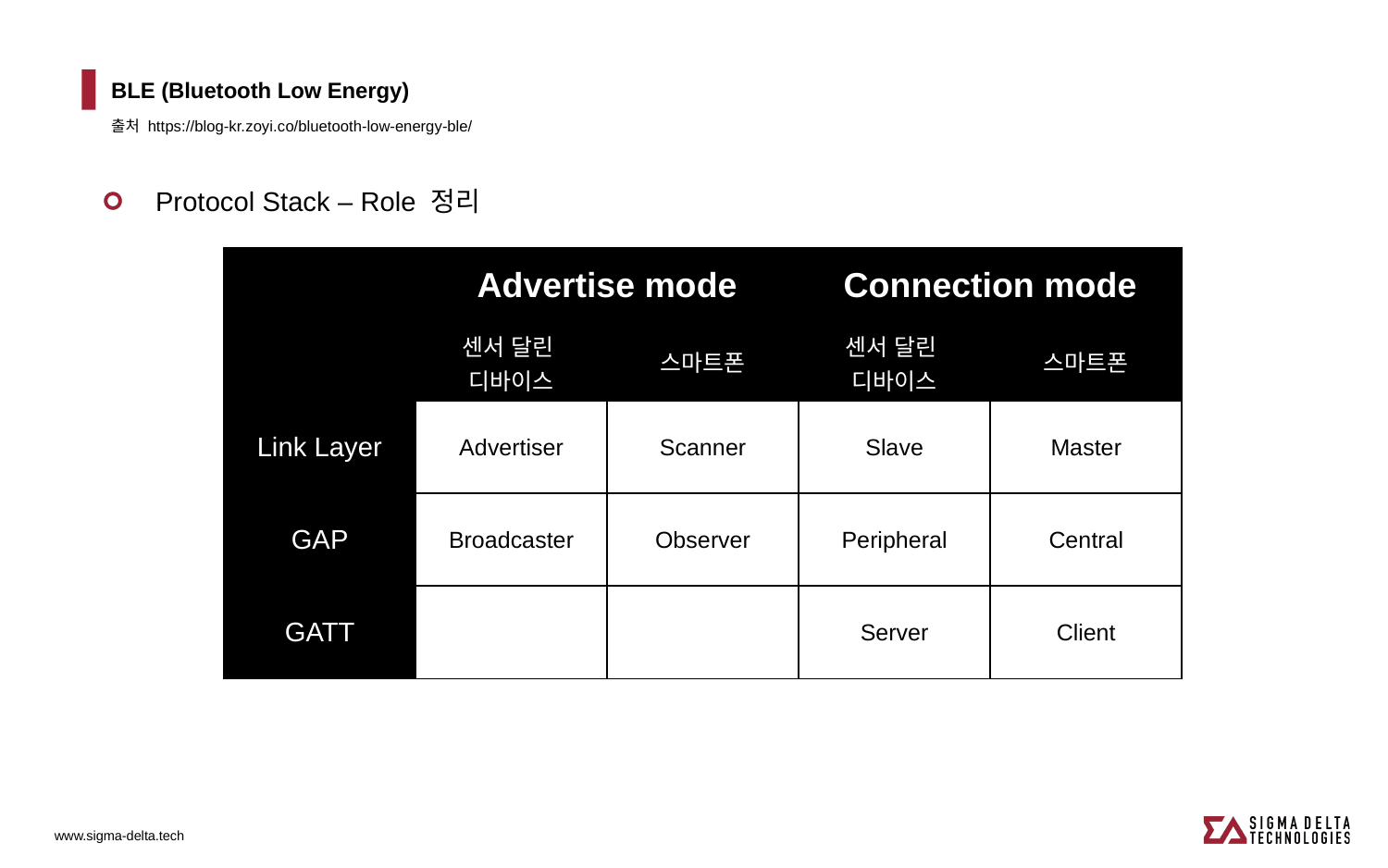

# BLE (Bluetooth Low Energy)
출처 https://blog-kr.zoyi.co/bluetooth-low-energy-ble/
Protocol Stack – Role 정리
|  | Advertise mode |  | Connection mode |  |
| --- | --- | --- | --- | --- |
|  | 센서 달린 디바이스 | 스마트폰 | 센서 달린 디바이스 | 스마트폰 |
| Link Layer | Advertiser | Scanner | Slave | Master |
| GAP | Broadcaster | Observer | Peripheral | Central |
| GATT |  |  | Server | Client |